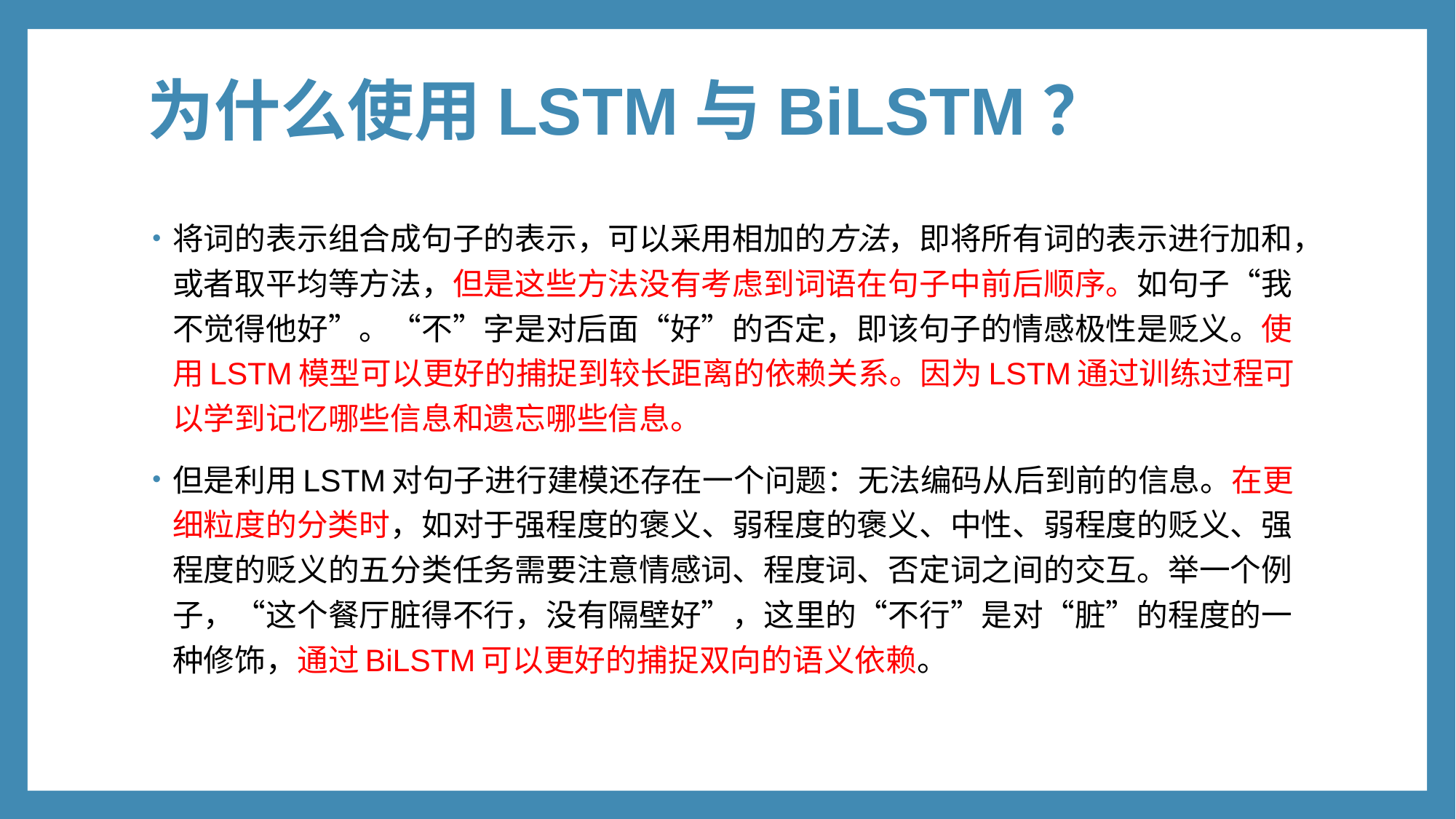

# 为什么使用LSTM与BiLSTM？
将词的表示组合成句子的表示，可以采用相加的方法，即将所有词的表示进行加和，或者取平均等方法，但是这些方法没有考虑到词语在句子中前后顺序。如句子“我不觉得他好”。“不”字是对后面“好”的否定，即该句子的情感极性是贬义。使用LSTM模型可以更好的捕捉到较长距离的依赖关系。因为LSTM通过训练过程可以学到记忆哪些信息和遗忘哪些信息。
但是利用LSTM对句子进行建模还存在一个问题：无法编码从后到前的信息。在更细粒度的分类时，如对于强程度的褒义、弱程度的褒义、中性、弱程度的贬义、强程度的贬义的五分类任务需要注意情感词、程度词、否定词之间的交互。举一个例子，“这个餐厅脏得不行，没有隔壁好”，这里的“不行”是对“脏”的程度的一种修饰，通过BiLSTM可以更好的捕捉双向的语义依赖。